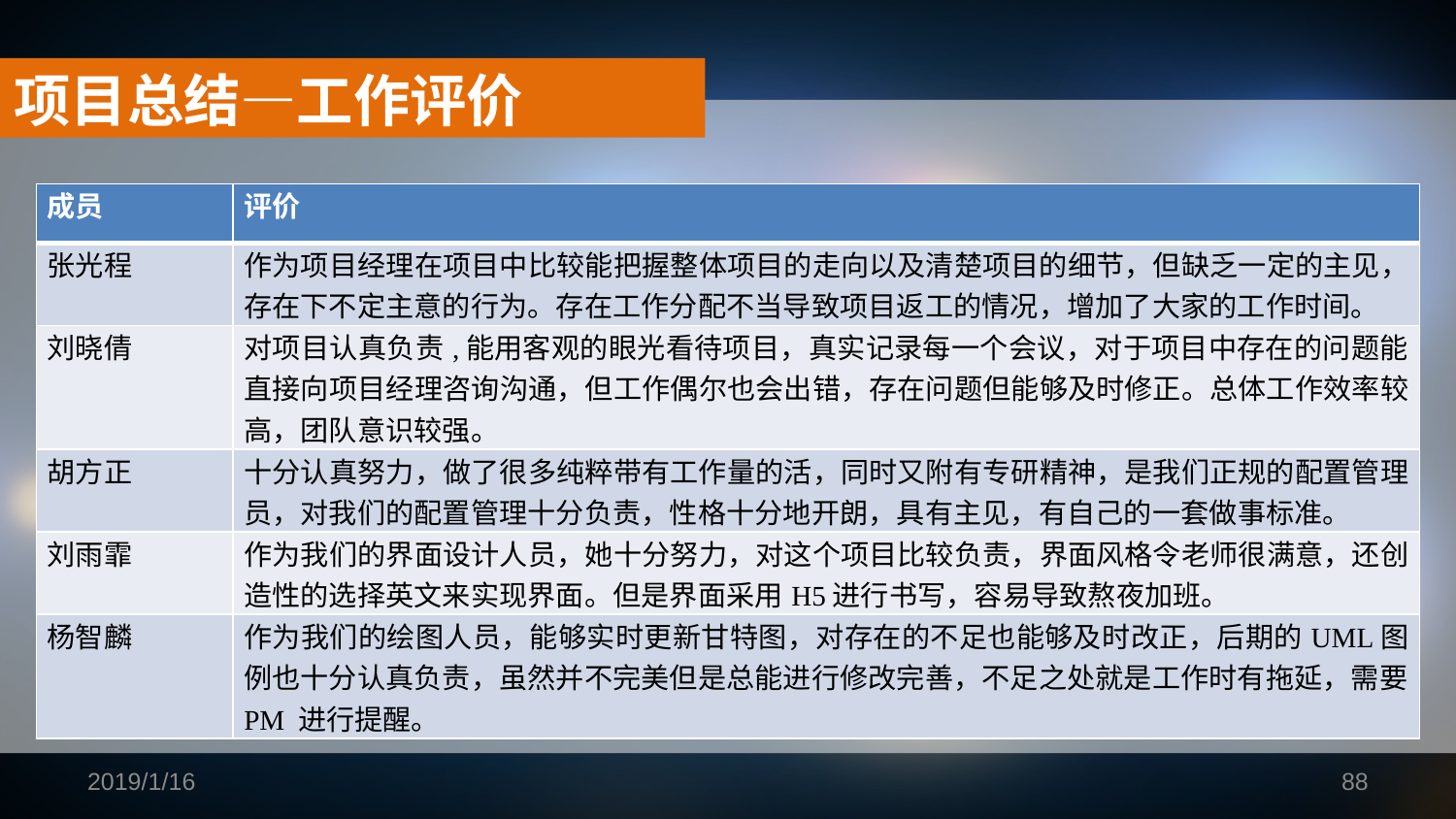

项目总结—工作评价

| 成员 | 评价 |
| --- | --- |
| 张光程 | 作为项目经理在项目中比较能把握整体项目的走向以及清楚项目的细节，但缺乏一定的主见，存在下不定主意的行为。存在工作分配不当导致项目返工的情况，增加了大家的工作时间。 |
| 刘晓倩 | 对项目认真负责,能用客观的眼光看待项目，真实记录每一个会议，对于项目中存在的问题能直接向项目经理咨询沟通，但工作偶尔也会出错，存在问题但能够及时修正。总体工作效率较高，团队意识较强。 |
| 胡方正 | 十分认真努力，做了很多纯粹带有工作量的活，同时又附有专研精神，是我们正规的配置管理员，对我们的配置管理十分负责，性格十分地开朗，具有主见，有自己的一套做事标准。 |
| 刘雨霏 | 作为我们的界面设计人员，她十分努力，对这个项目比较负责，界面风格令老师很满意，还创造性的选择英文来实现界面。但是界面采用H5进行书写，容易导致熬夜加班。 |
| 杨智麟 | 作为我们的绘图人员，能够实时更新甘特图，对存在的不足也能够及时改正，后期的UML图例也十分认真负责，虽然并不完美但是总能进行修改完善，不足之处就是工作时有拖延，需要PM 进行提醒。 |
2019/1/16
88